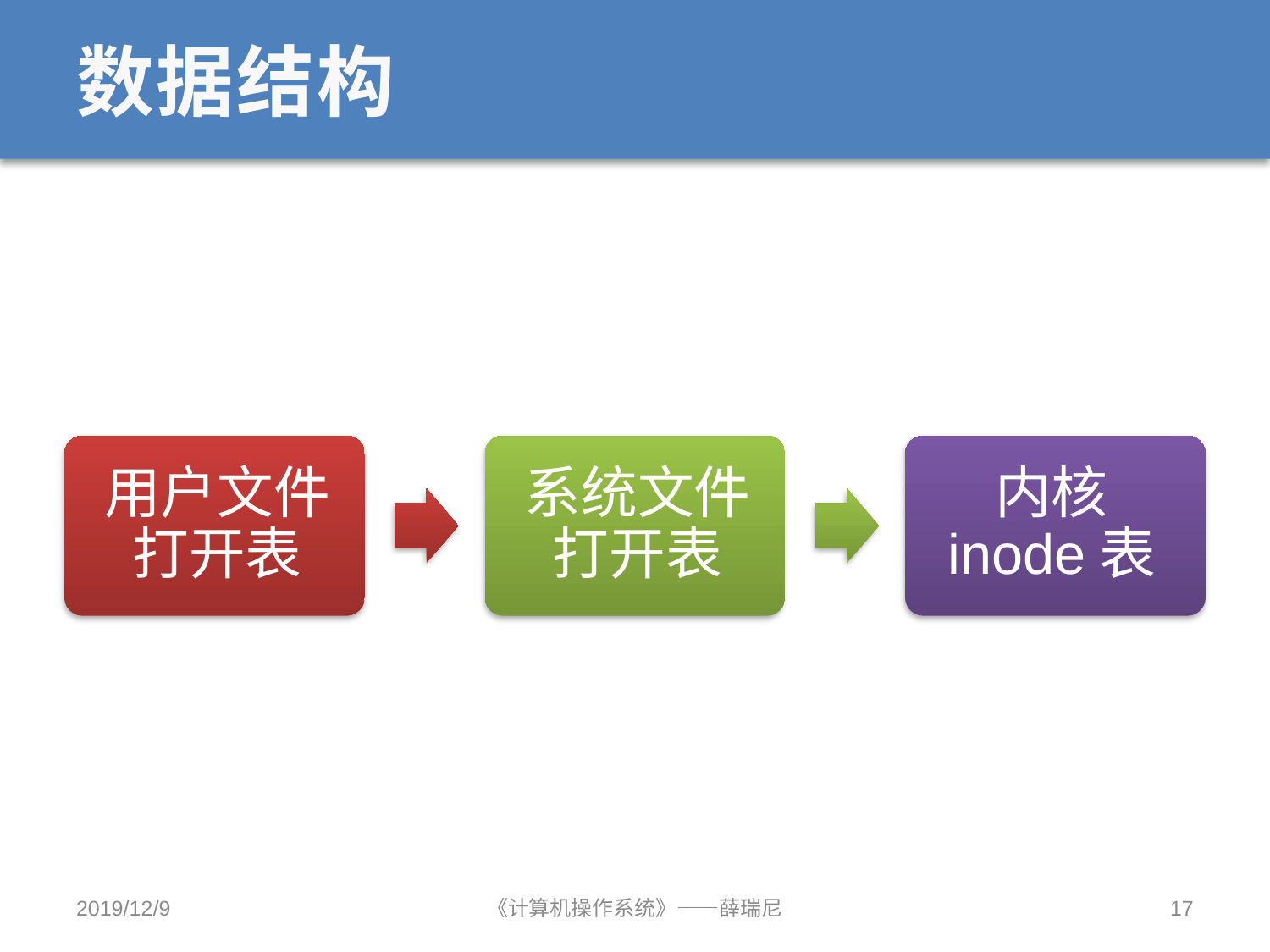

# 数据结构
用户文件打开表

系统文件打开表

内核inode表
2019/12/9
《计算机操作系统》——薛瑞尼
17